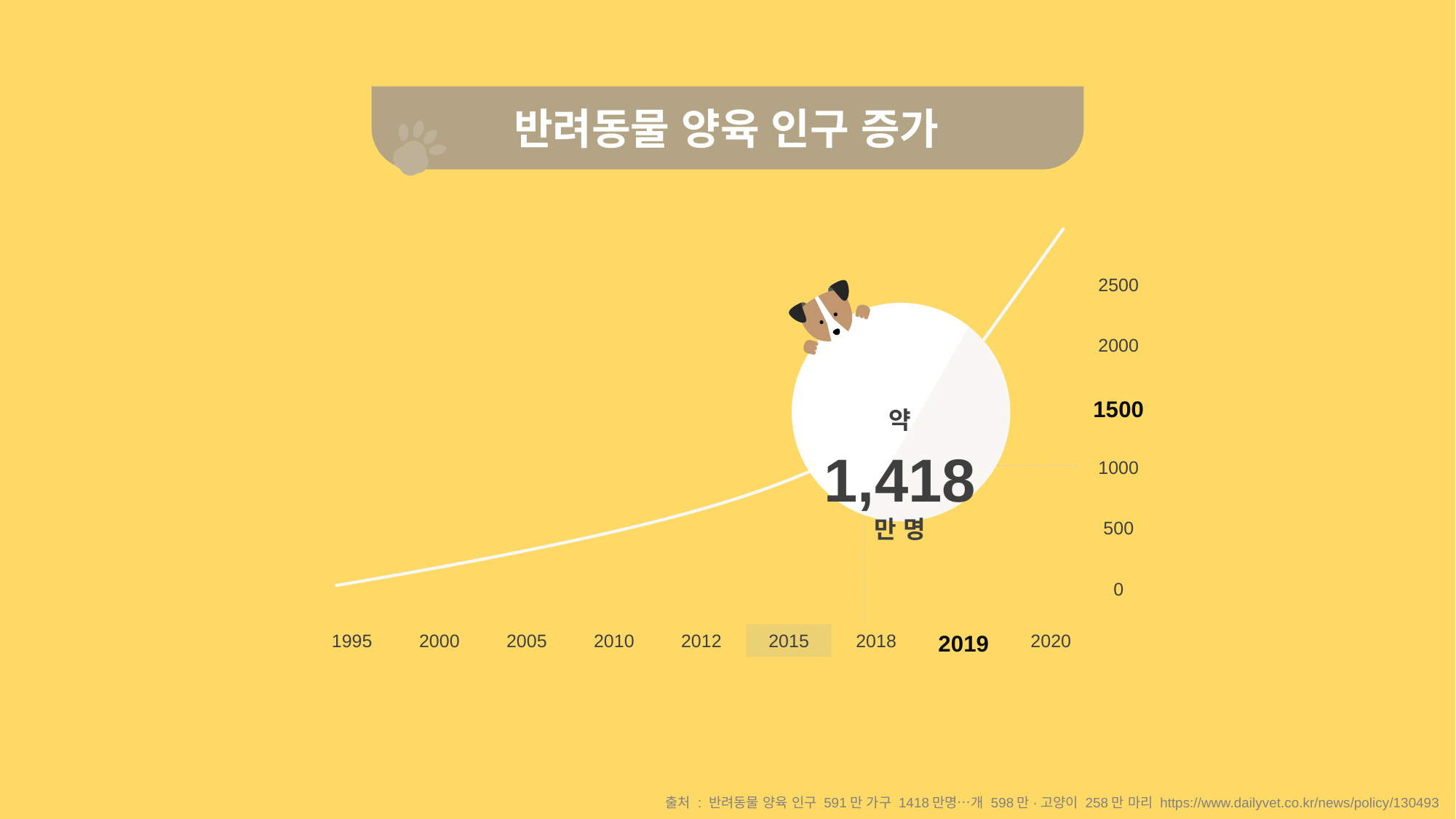

반려동물 양육 인구 증가

약 1,418
만 명
2500
2000
1500
1000
500
0
2005
2010
2012
2015
2018
2019
2020
1995
2000
출처 : 반려동물 양육 인구 591만 가구 1418만명…개 598만·고양이 258만 마리 https://www.dailyvet.co.kr/news/policy/130493